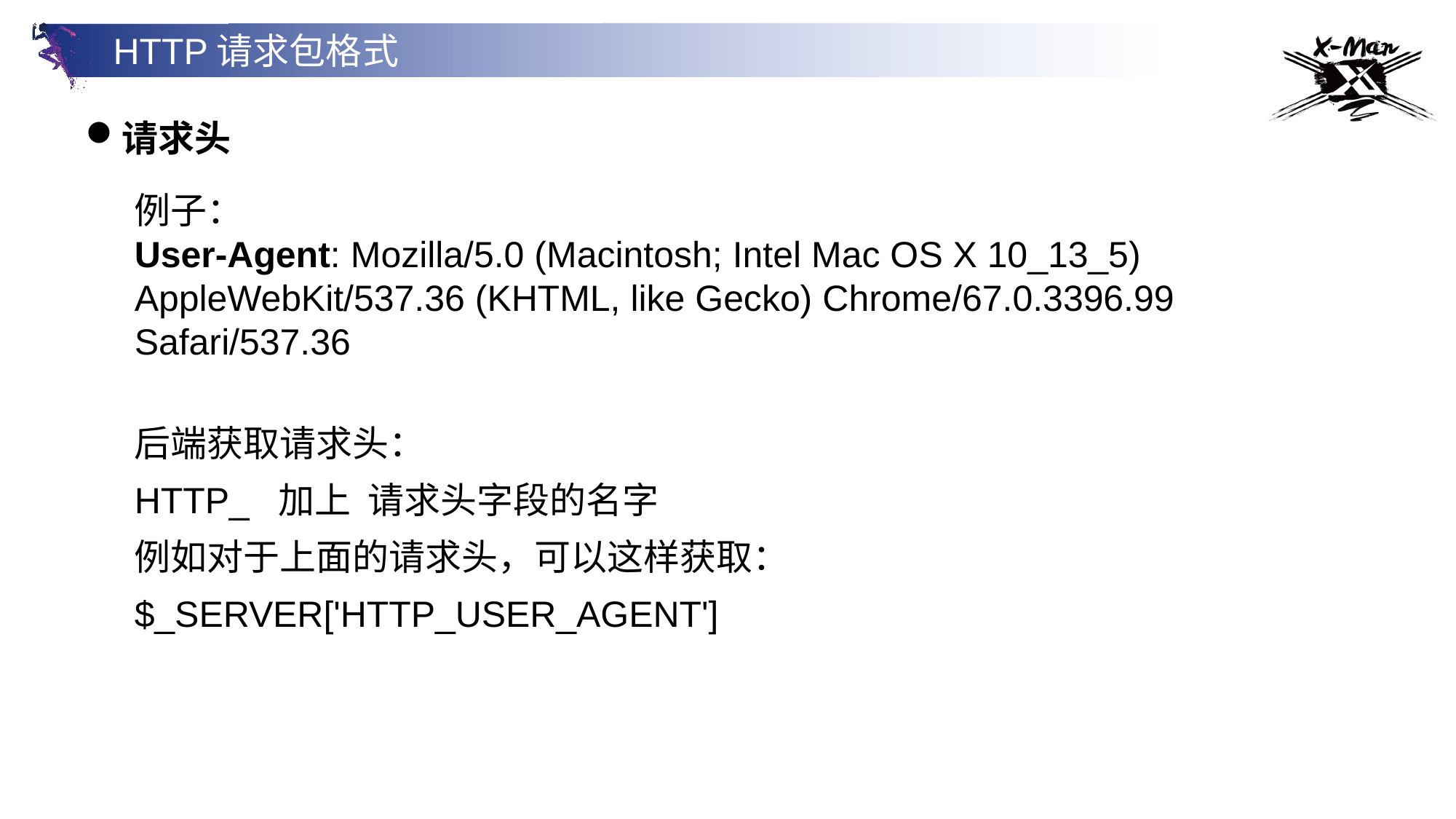

HTTP请求包格式
请求头
例子：
User-Agent: Mozilla/5.0 (Macintosh; Intel Mac OS X 10_13_5) AppleWebKit/537.36 (KHTML, like Gecko) Chrome/67.0.3396.99 Safari/537.36
后端获取请求头：
HTTP_  加上  请求头字段的名字
例如对于上面的请求头，可以这样获取：
$_SERVER['HTTP_USER_AGENT']